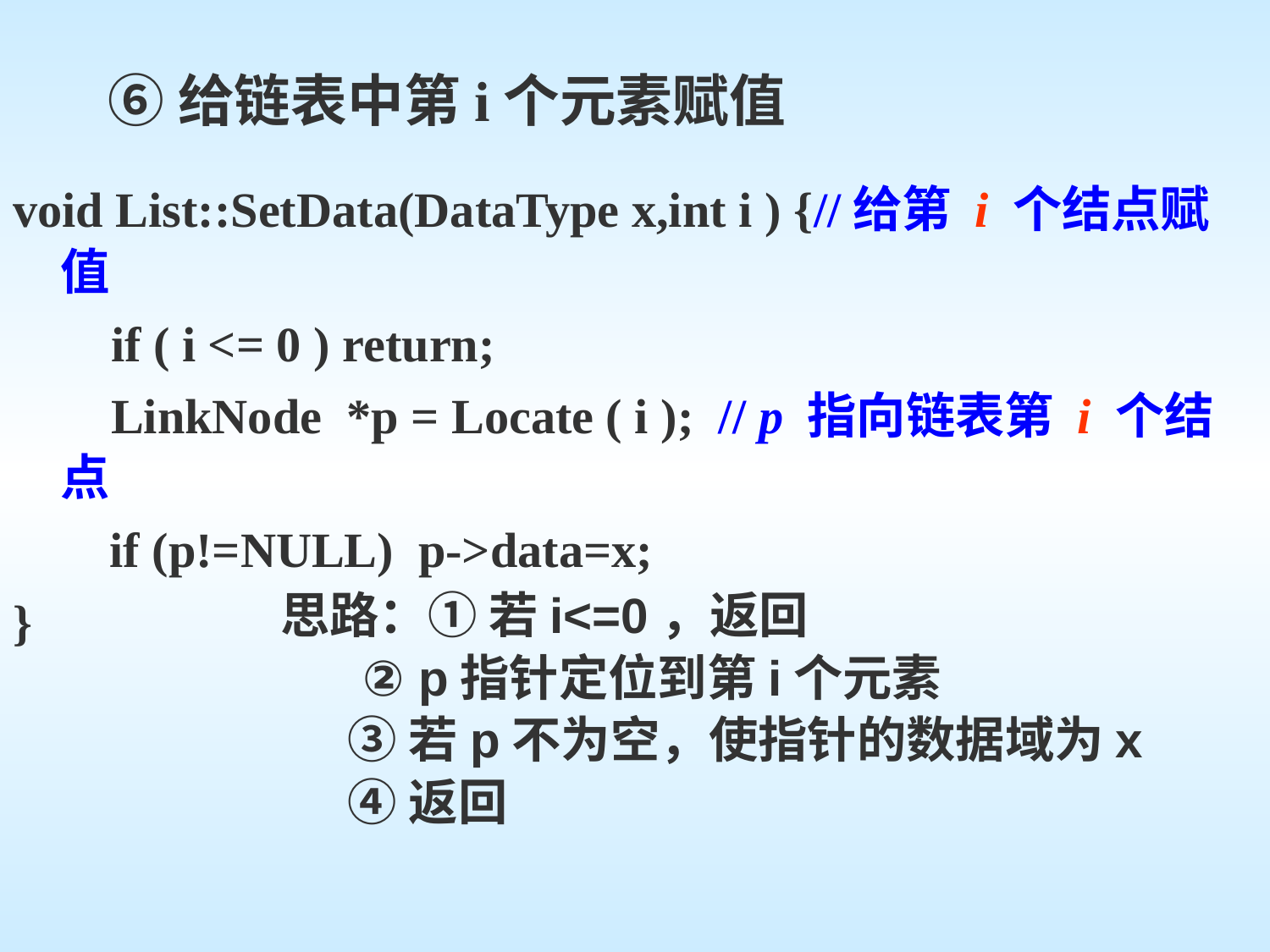

# ⑥给链表中第i个元素赋值
void List::SetData(DataType x,int i ) {//给第 i 个结点赋值
        if ( i <= 0 ) return;
        LinkNode  *p = Locate ( i );  // p 指向链表第 i 个结点
	    if (p!=NULL)  p->data=x;
}

思路：① 若i<=0，返回
      ② p指针定位到第i个元素
      ③若p不为空，使指针的数据域为x
      ④返回